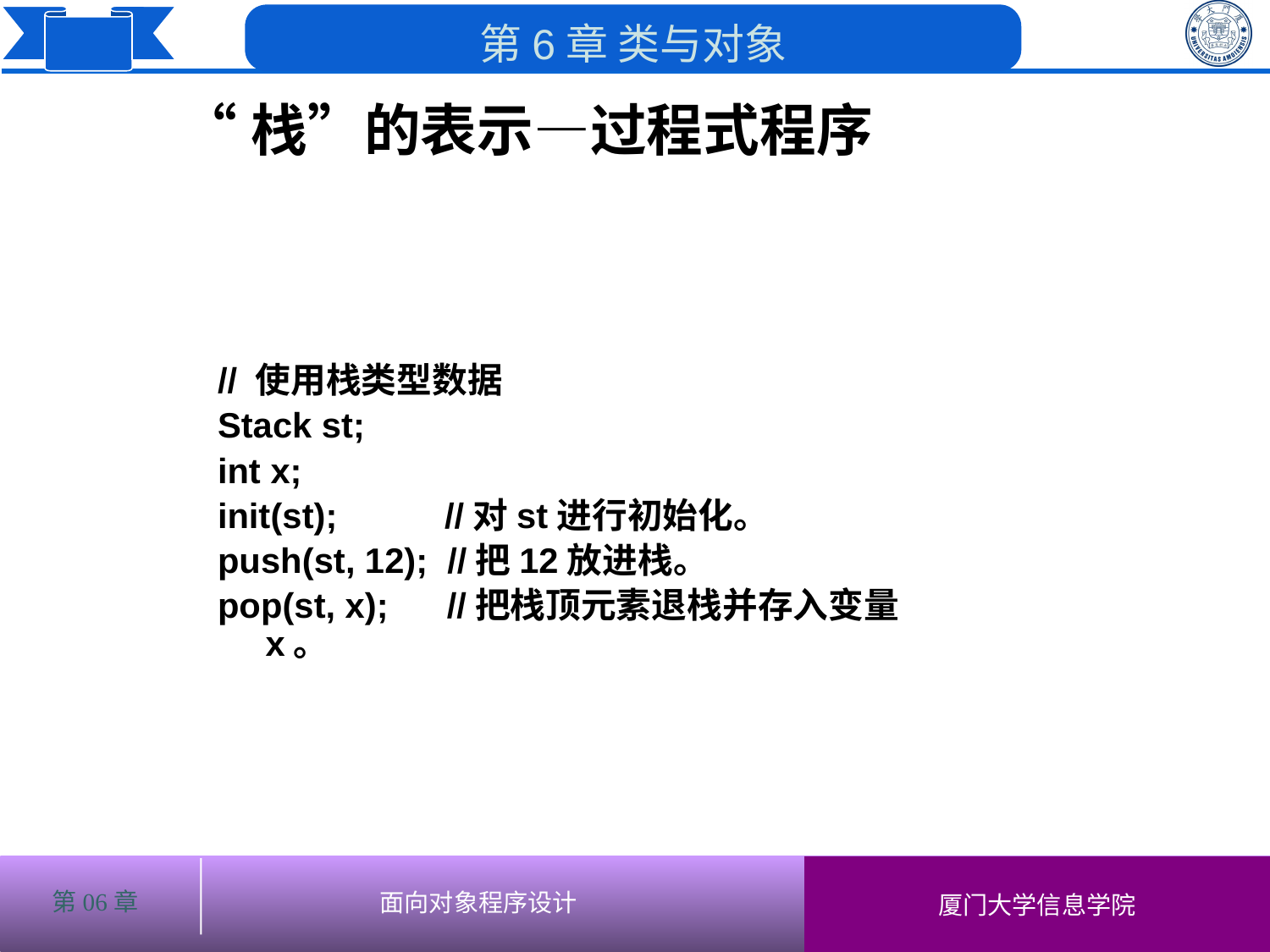

“栈”的表示—过程式程序
# // 使用栈类型数据
Stack st;
int x;
init(st);           //对st进行初始化。
push(st, 12);  //把12放进栈。
pop(st, x);      //把栈顶元素退栈并存入变量x。
11